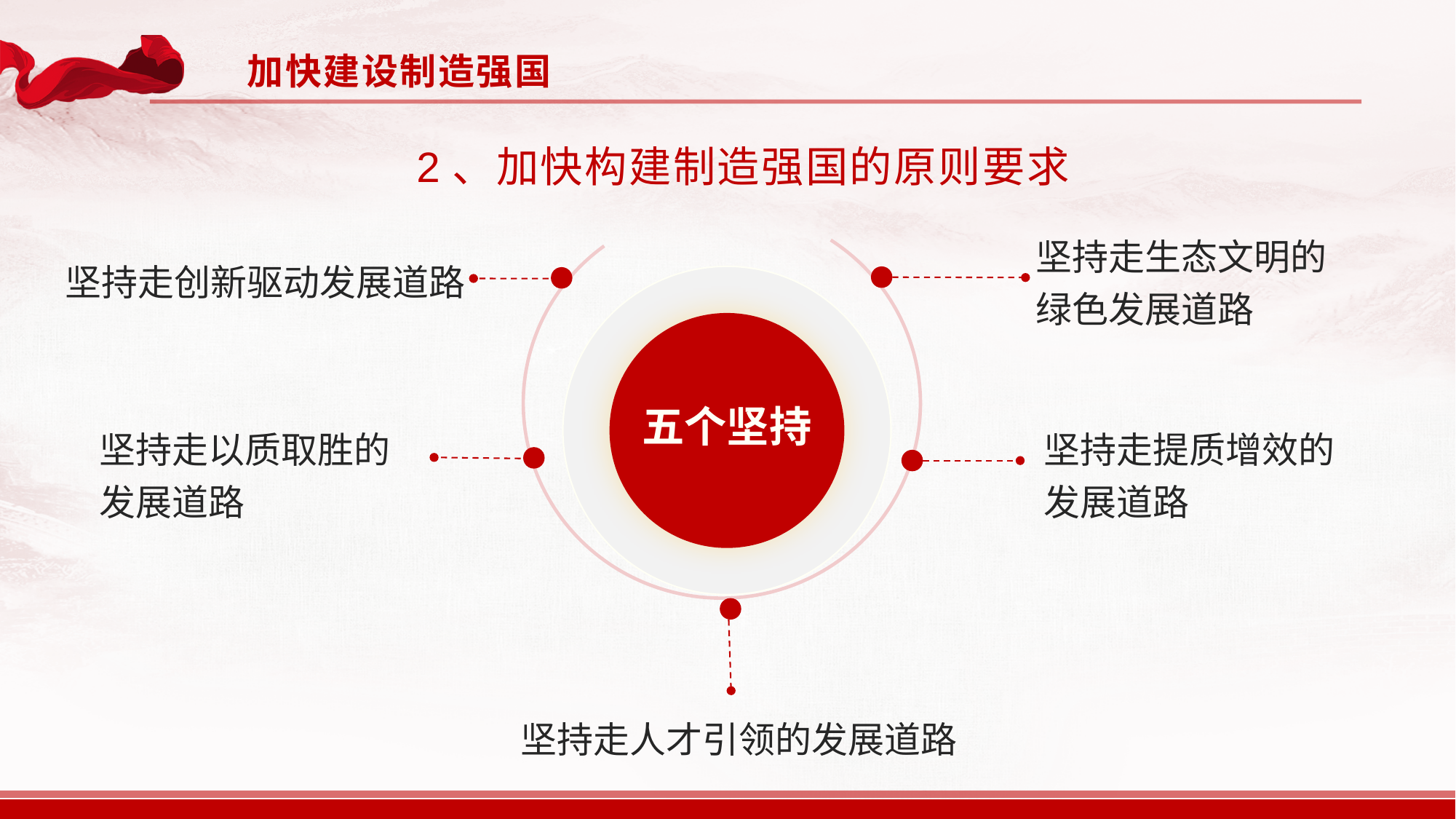

加快建设制造强国
2、加快构建制造强国的原则要求

坚持走生态文明的绿色发展道路
坚持走创新驱动发展道路

五个坚持

坚持走以质取胜的发展道路
坚持走提质增效的发展道路

坚持走人才引领的发展道路